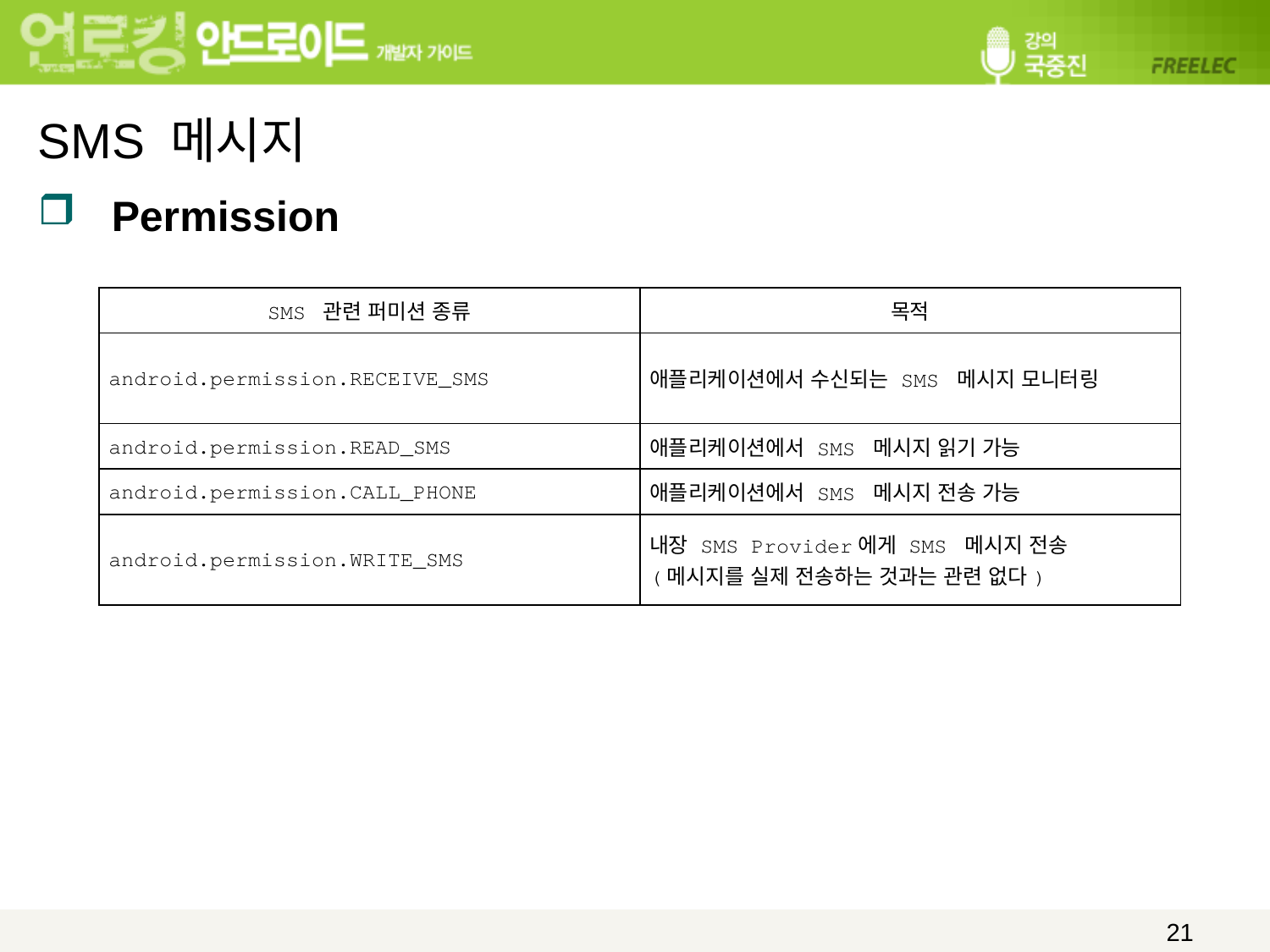

# SMS 메시지
Permission
| SMS 관련 퍼미션 종류 | 목적 |
| --- | --- |
| android.permission.RECEIVE\_SMS | 애플리케이션에서 수신되는 SMS 메시지 모니터링 |
| android.permission.READ\_SMS | 애플리케이션에서 SMS 메시지 읽기 가능 |
| android.permission.CALL\_PHONE | 애플리케이션에서 SMS 메시지 전송 가능 |
| android.permission.WRITE\_SMS | 내장 SMS Provider에게 SMS 메시지 전송 (메시지를 실제 전송하는 것과는 관련 없다) |
21